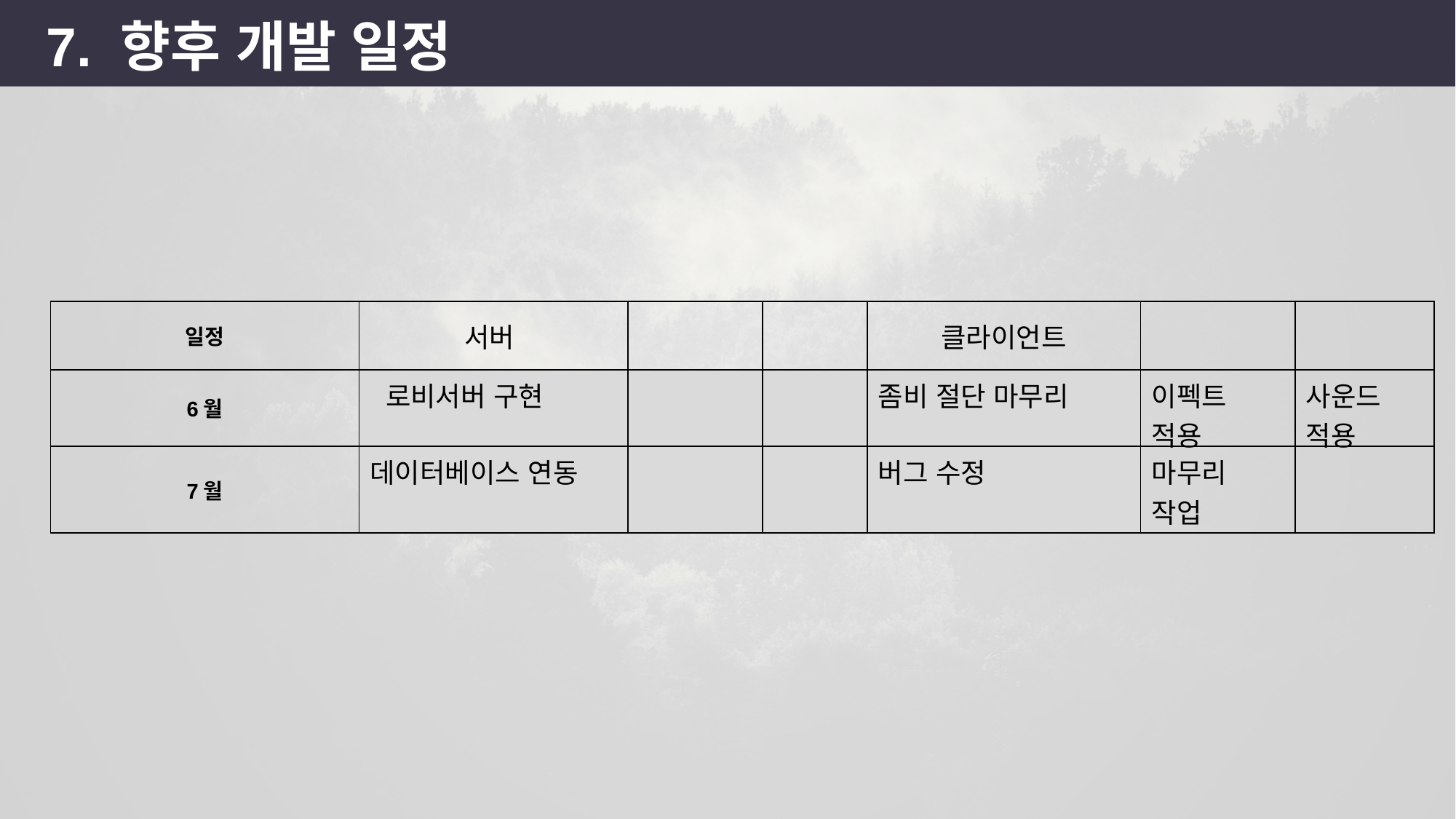

7. 향후 개발 일정
| 일정 | 서버 |  |  | 클라이언트 |  |  |
| --- | --- | --- | --- | --- | --- | --- |
| 6월 | 로비서버 구현 |  |  | 좀비 절단 마무리 | 이펙트 적용 | 사운드 적용 |
| 7월 | 데이터베이스 연동 |  |  | 버그 수정 | 마무리 작업 |  |
13